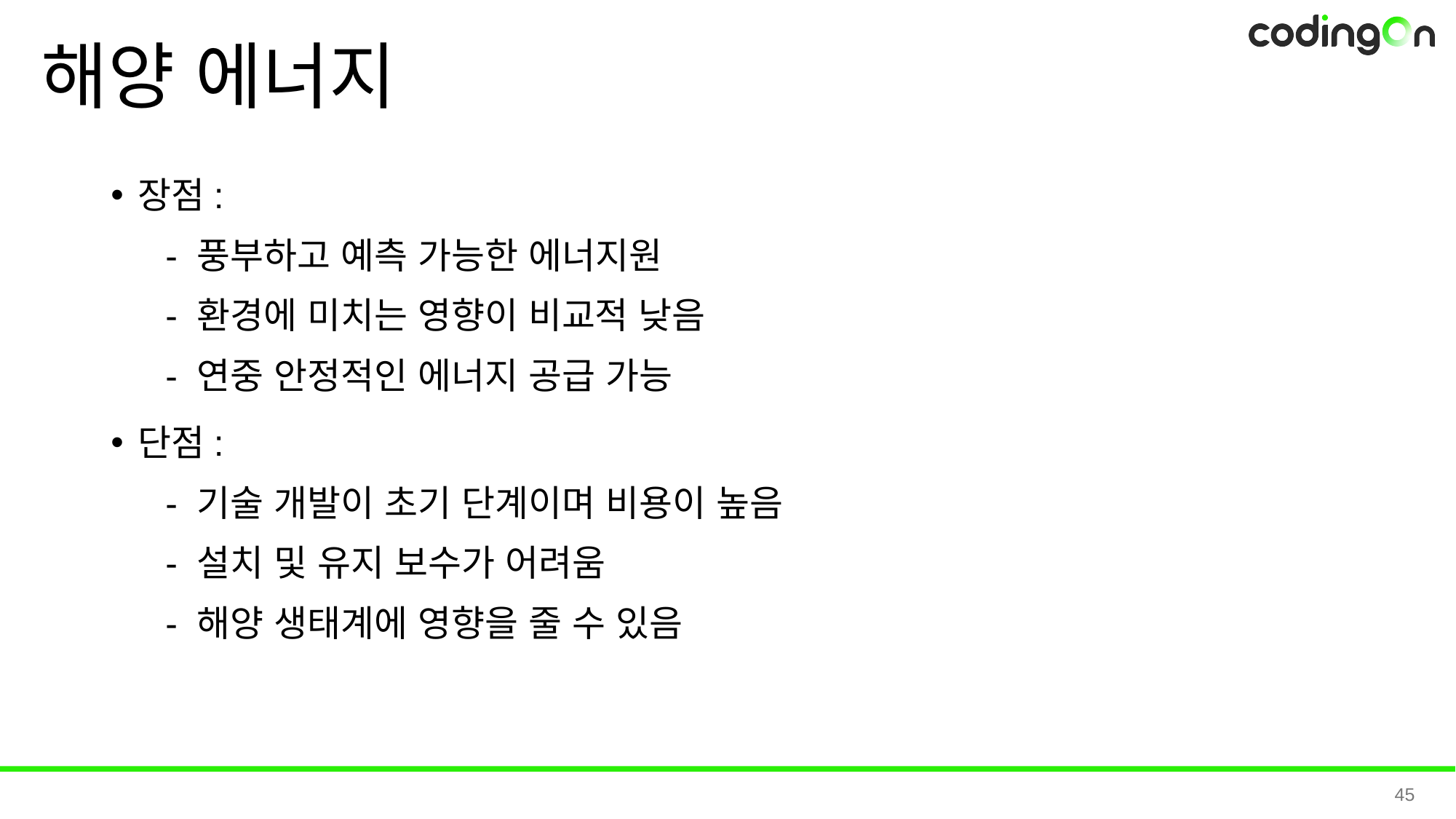

# 해양 에너지
장점:
- 풍부하고 예측 가능한 에너지원
- 환경에 미치는 영향이 비교적 낮음
- 연중 안정적인 에너지 공급 가능
단점:
- 기술 개발이 초기 단계이며 비용이 높음
- 설치 및 유지 보수가 어려움
- 해양 생태계에 영향을 줄 수 있음
45